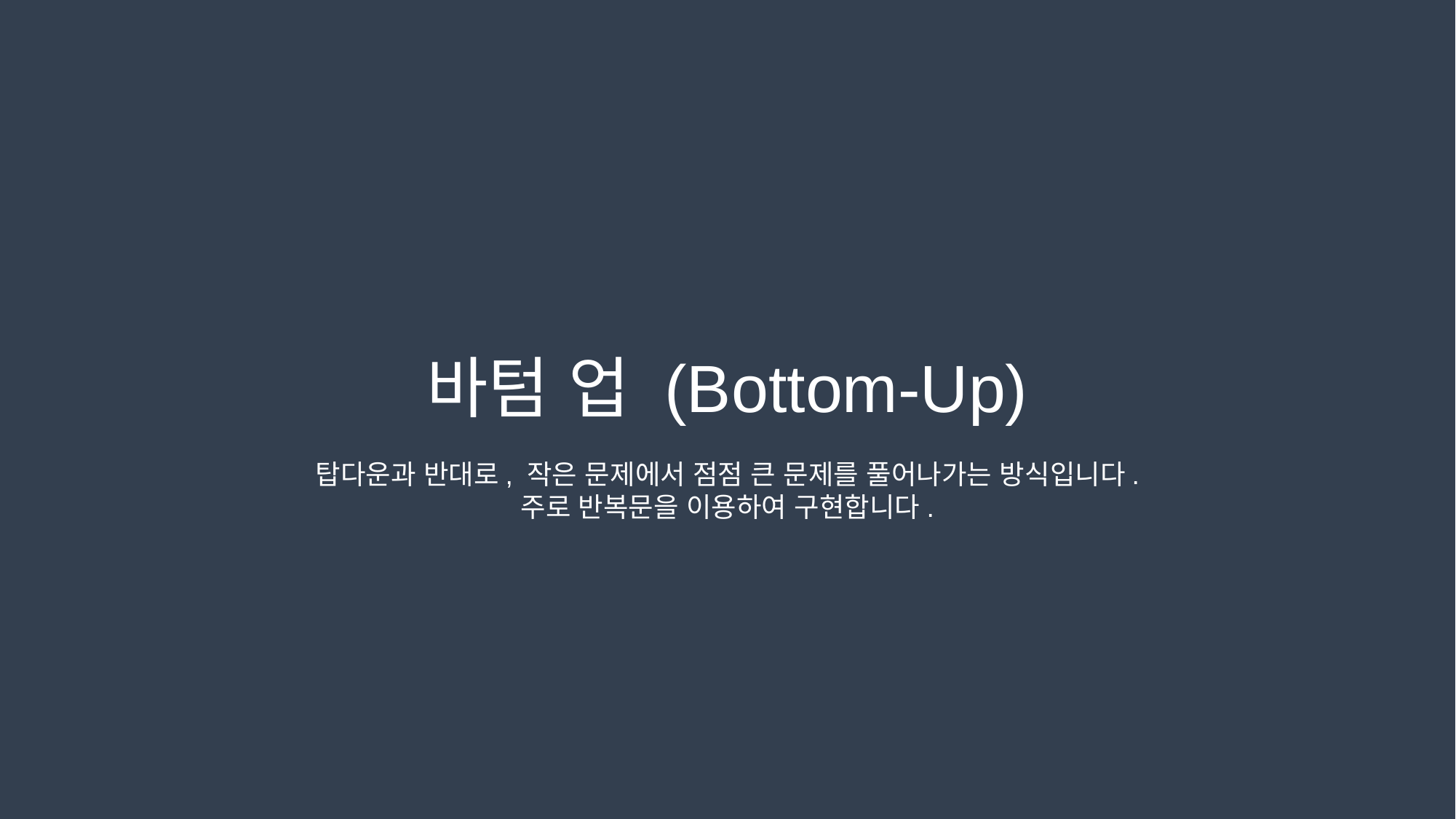

바텀 업 (Bottom-Up)
탑다운과 반대로, 작은 문제에서 점점 큰 문제를 풀어나가는 방식입니다.
주로 반복문을 이용하여 구현합니다.